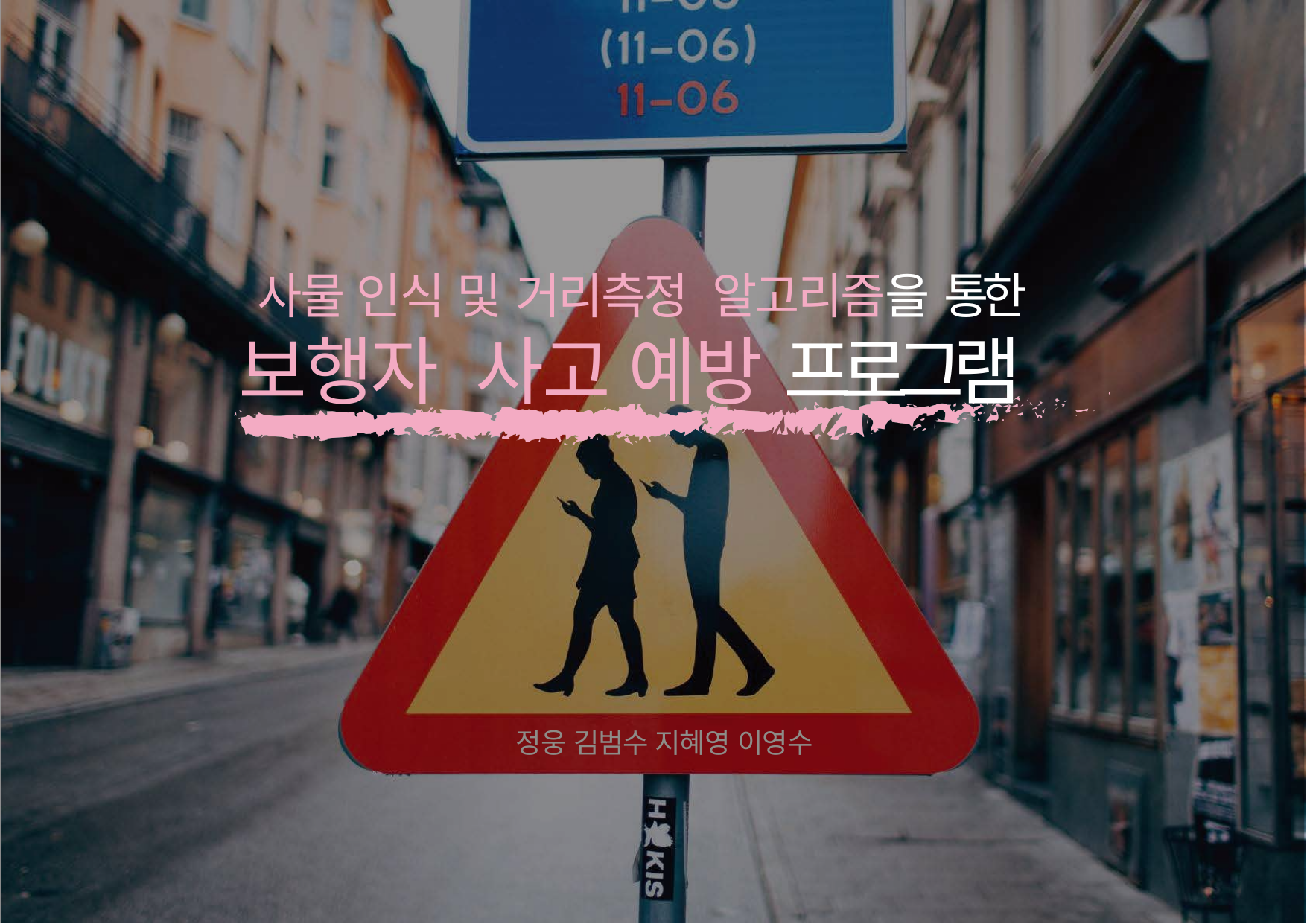

사물 인식 및 거리측정  알고리즘을 통한
보행자  사고 예방 프로그램

정웅 김범수 지혜영 이영수